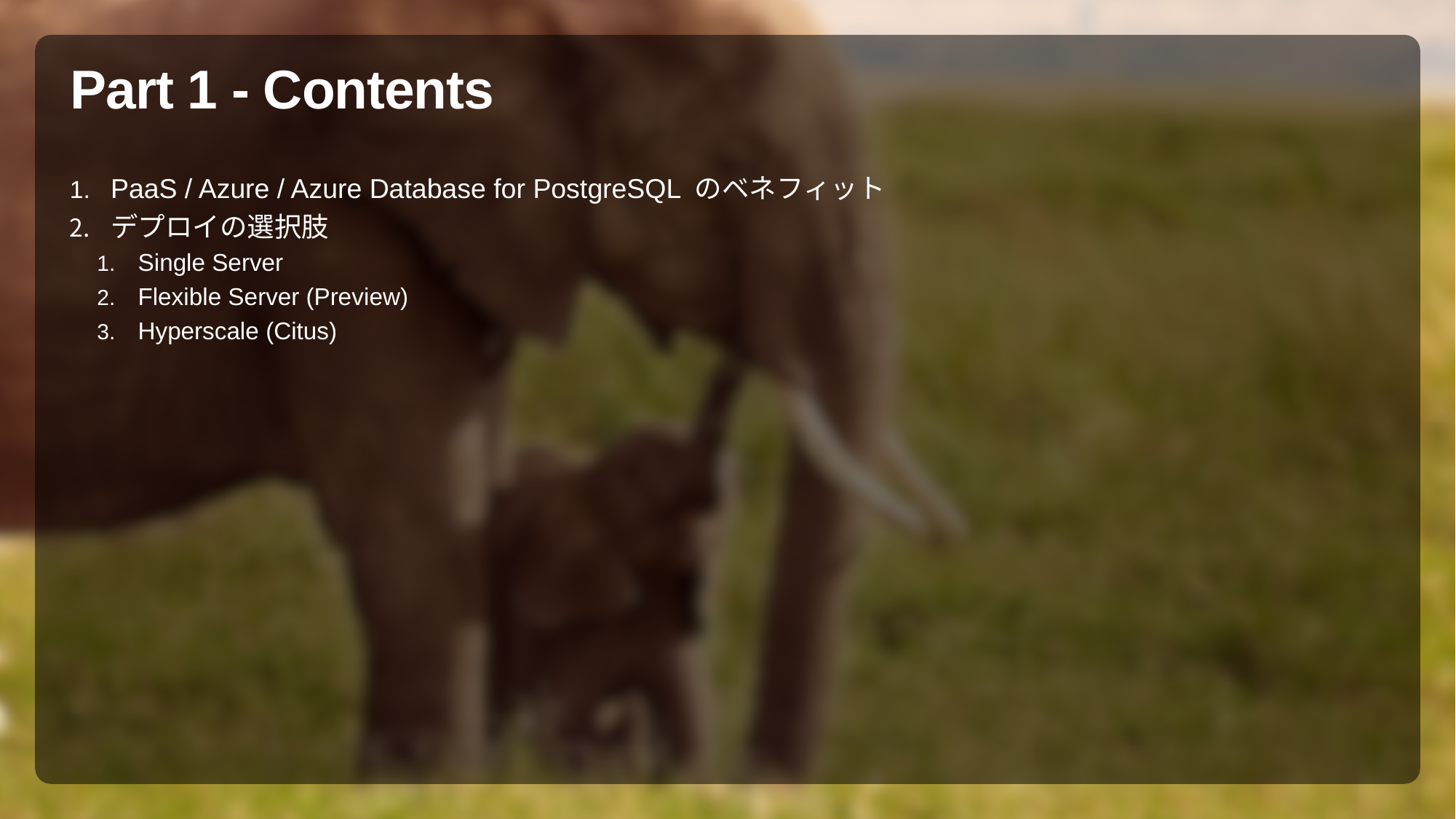

# Part 1 - Contents
PaaS / Azure / Azure Database for PostgreSQL のベネフィット
デプロイの選択肢
Single Server
Flexible Server (Preview)
Hyperscale (Citus)